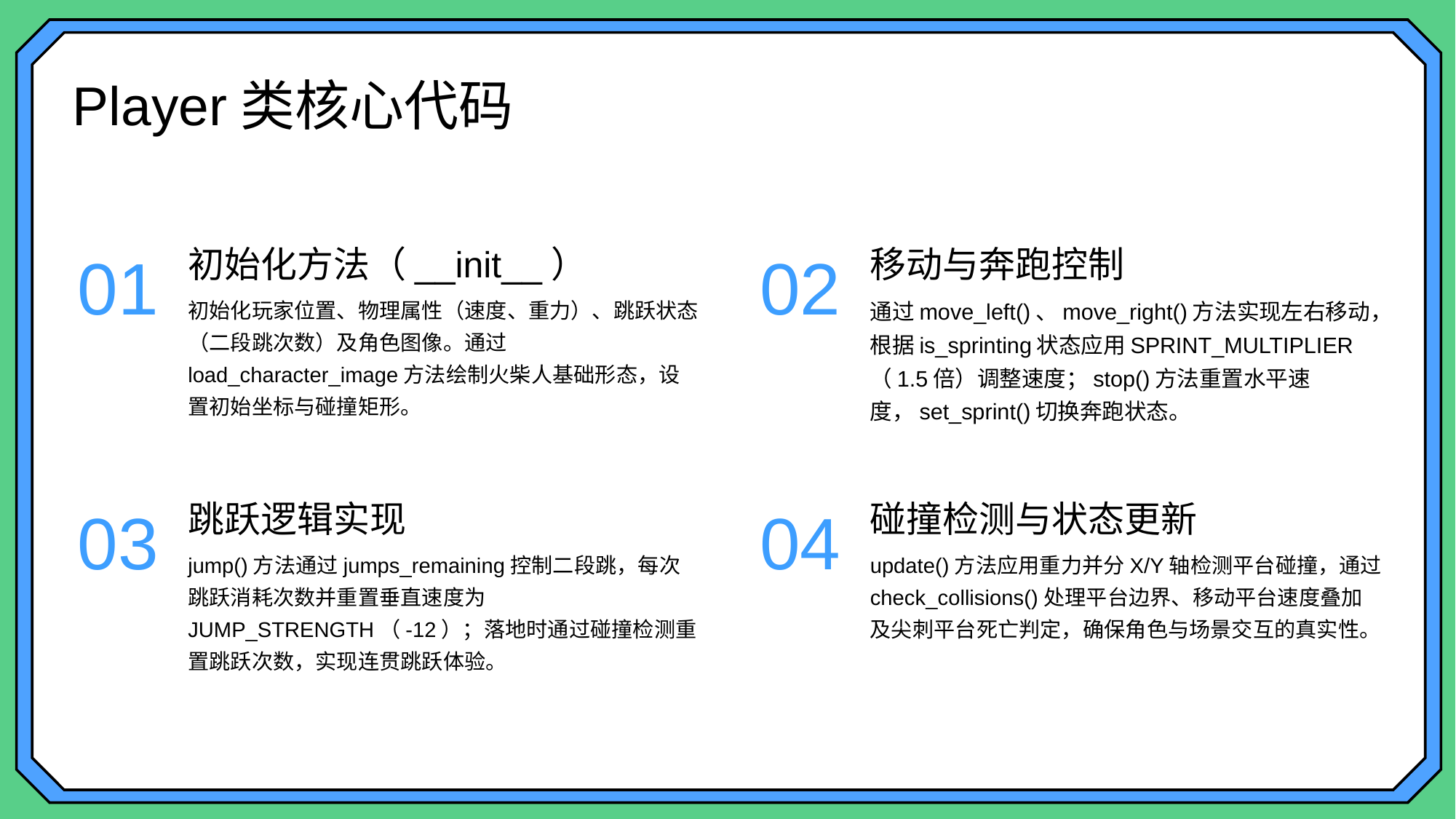

Player类核心代码
初始化方法（__init__）
移动与奔跑控制
01
02
初始化玩家位置、物理属性（速度、重力）、跳跃状态（二段跳次数）及角色图像。通过load_character_image方法绘制火柴人基础形态，设置初始坐标与碰撞矩形。
通过move_left()、move_right()方法实现左右移动，根据is_sprinting状态应用SPRINT_MULTIPLIER（1.5倍）调整速度；stop()方法重置水平速度，set_sprint()切换奔跑状态。
跳跃逻辑实现
碰撞检测与状态更新
03
04
jump()方法通过jumps_remaining控制二段跳，每次跳跃消耗次数并重置垂直速度为JUMP_STRENGTH（-12）；落地时通过碰撞检测重置跳跃次数，实现连贯跳跃体验。
update()方法应用重力并分X/Y轴检测平台碰撞，通过check_collisions()处理平台边界、移动平台速度叠加及尖刺平台死亡判定，确保角色与场景交互的真实性。